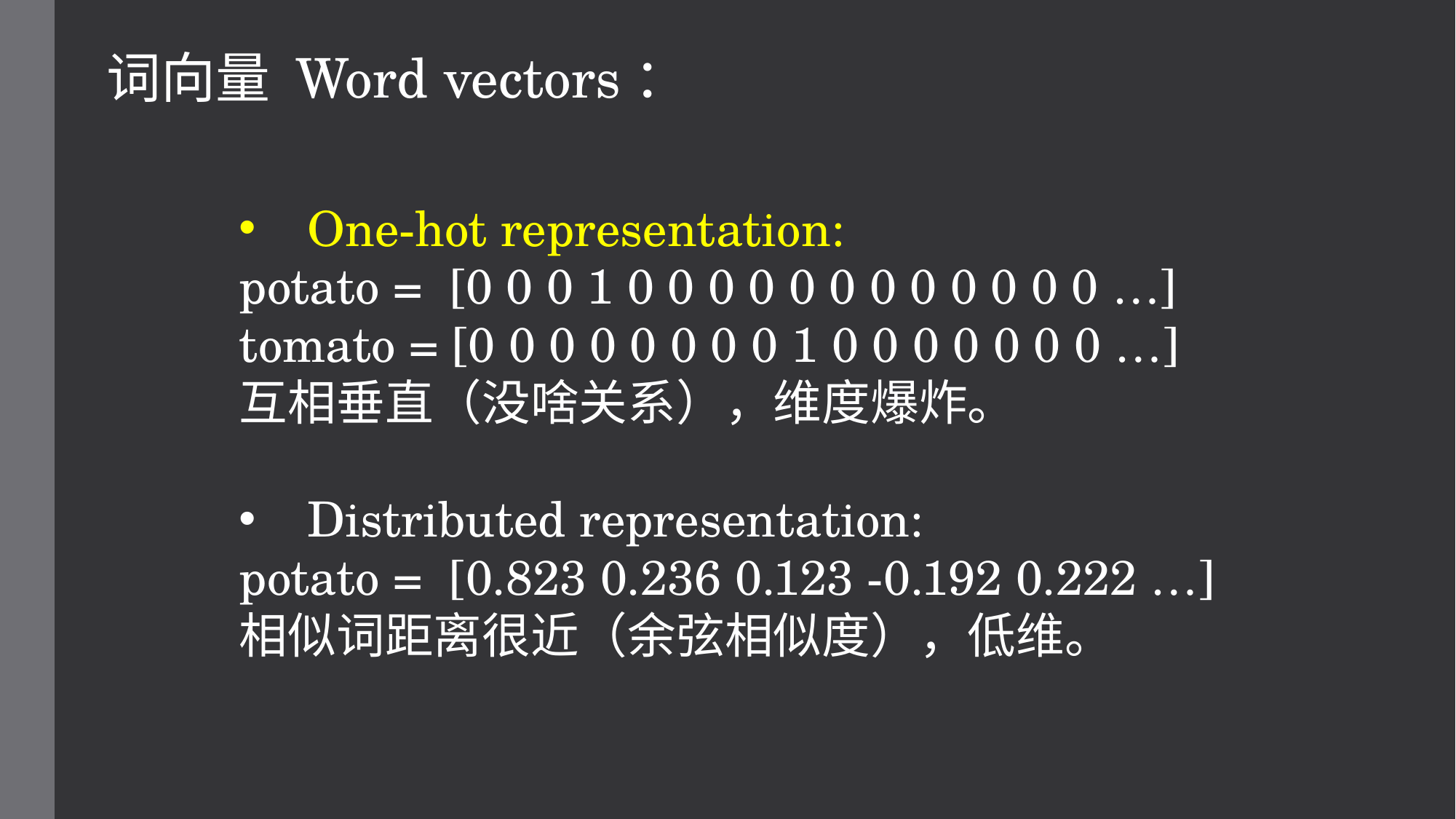

词向量 Word vectors：
One-hot representation:
potato =  [0 0 0 1 0 0 0 0 0 0 0 0 0 0 0 0 …]
tomato = [0 0 0 0 0 0 0 0 1 0 0 0 0 0 0 0 …]
互相垂直（没啥关系），维度爆炸。

Distributed representation:
potato =  [0.823 0.236 0.123 -0.192 0.222 …]
相似词距离很近（余弦相似度），低维。